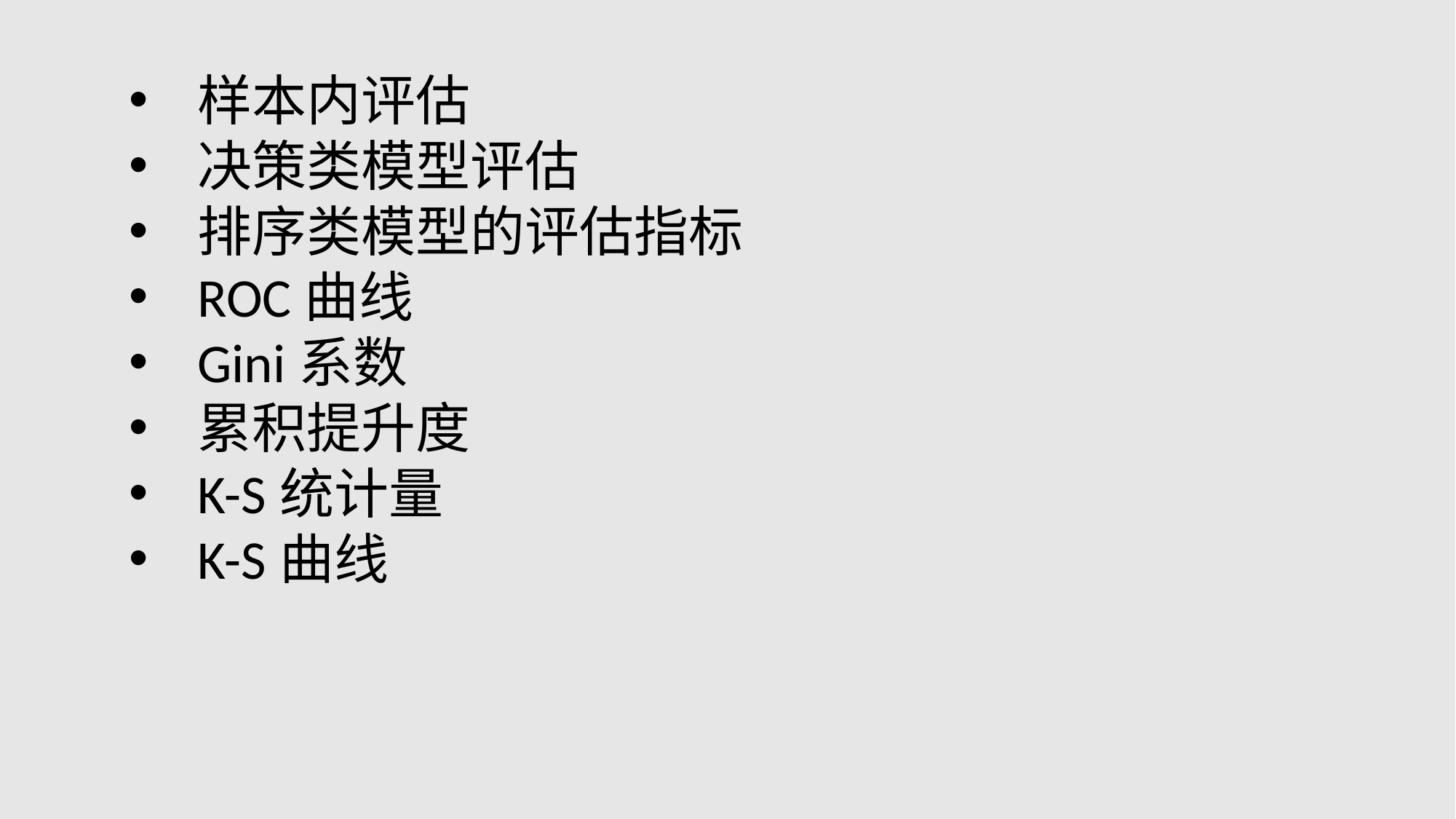

样本内评估
决策类模型评估
排序类模型的评估指标
ROC曲线
Gini系数
累积提升度
K-S统计量
K-S曲线